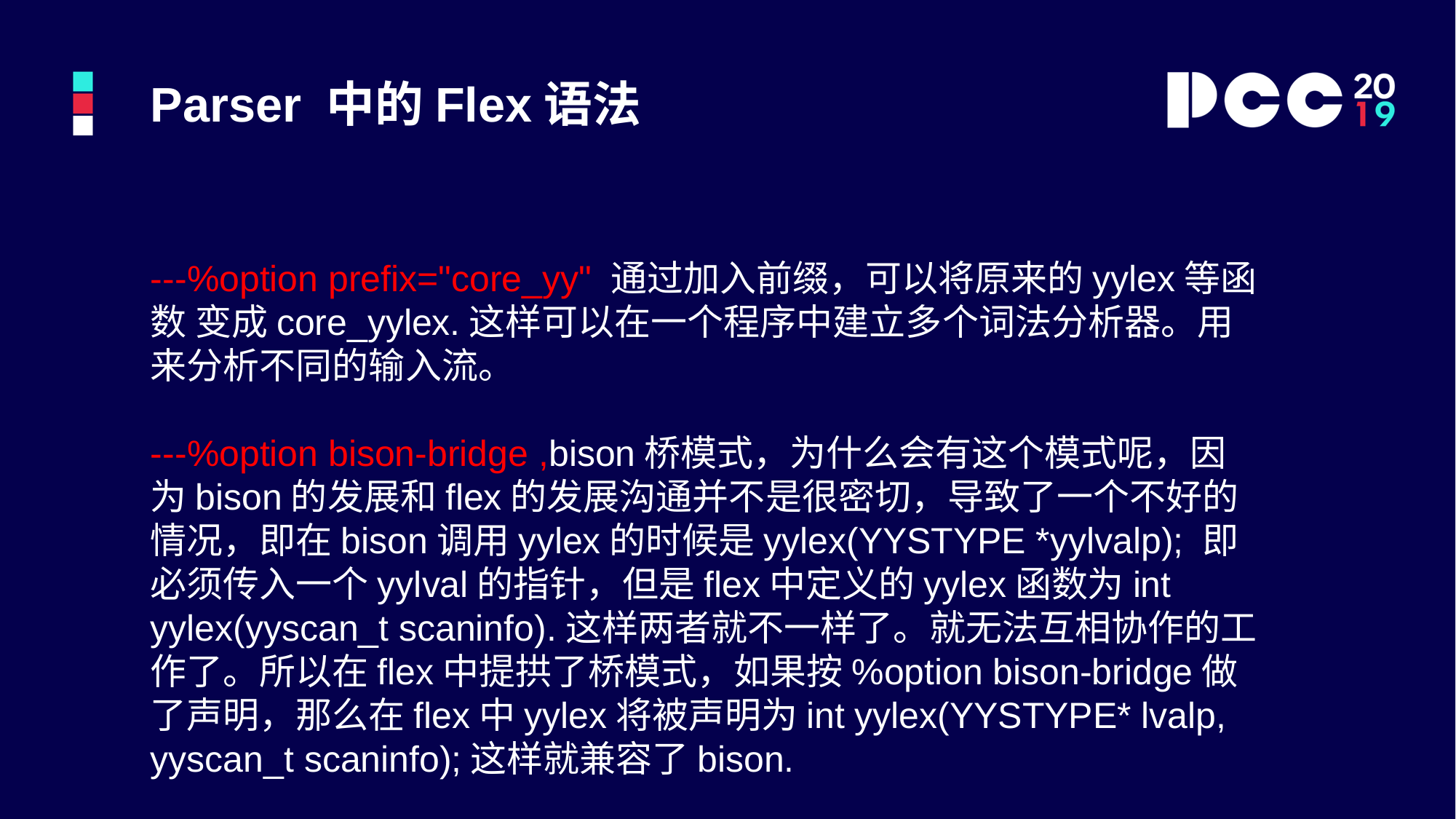

Parser 中的Flex语法
---%option prefix="core_yy" 通过加入前缀，可以将原来的yylex等函数 变成core_yylex.这样可以在一个程序中建立多个词法分析器。用来分析不同的输入流。

---%option bison-bridge ,bison桥模式，为什么会有这个模式呢，因为bison的发展和flex的发展沟通并不是很密切，导致了一个不好的情况，即在bison调用yylex的时候是yylex(YYSTYPE *yylvalp); 即必须传入一个yylval的指针，但是flex中定义的yylex函数为int yylex(yyscan_t scaninfo).这样两者就不一样了。就无法互相协作的工作了。所以在flex中提拱了桥模式，如果按%option bison-bridge做了声明，那么在flex中yylex将被声明为int yylex(YYSTYPE* lvalp, yyscan_t scaninfo);这样就兼容了bison.